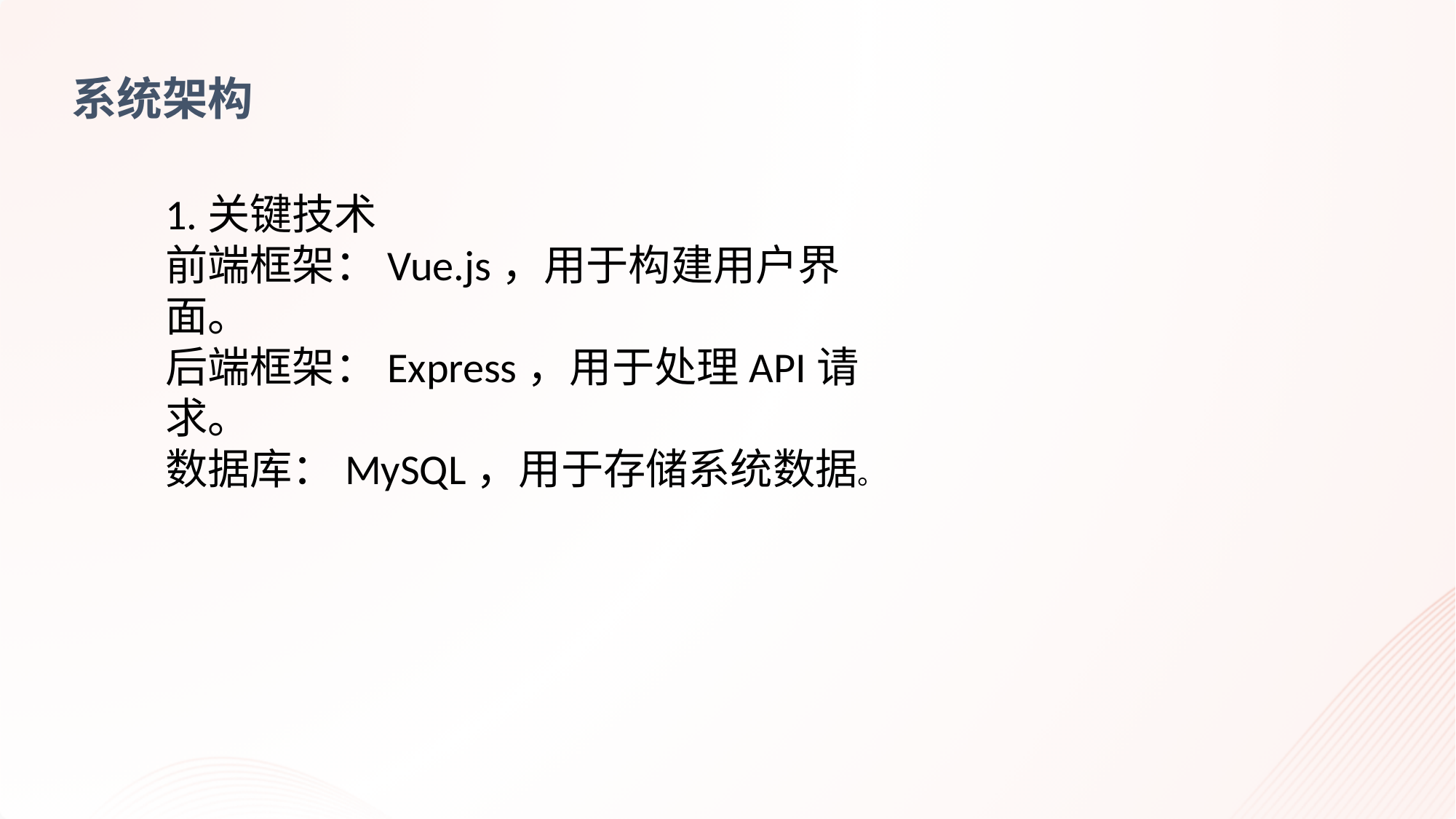

系统架构
1.‌关键技术‌
前端框架：Vue.js，用于构建用户界面。
后端框架：Express，用于处理API请求。
数据库：MySQL，用于存储系统数据。